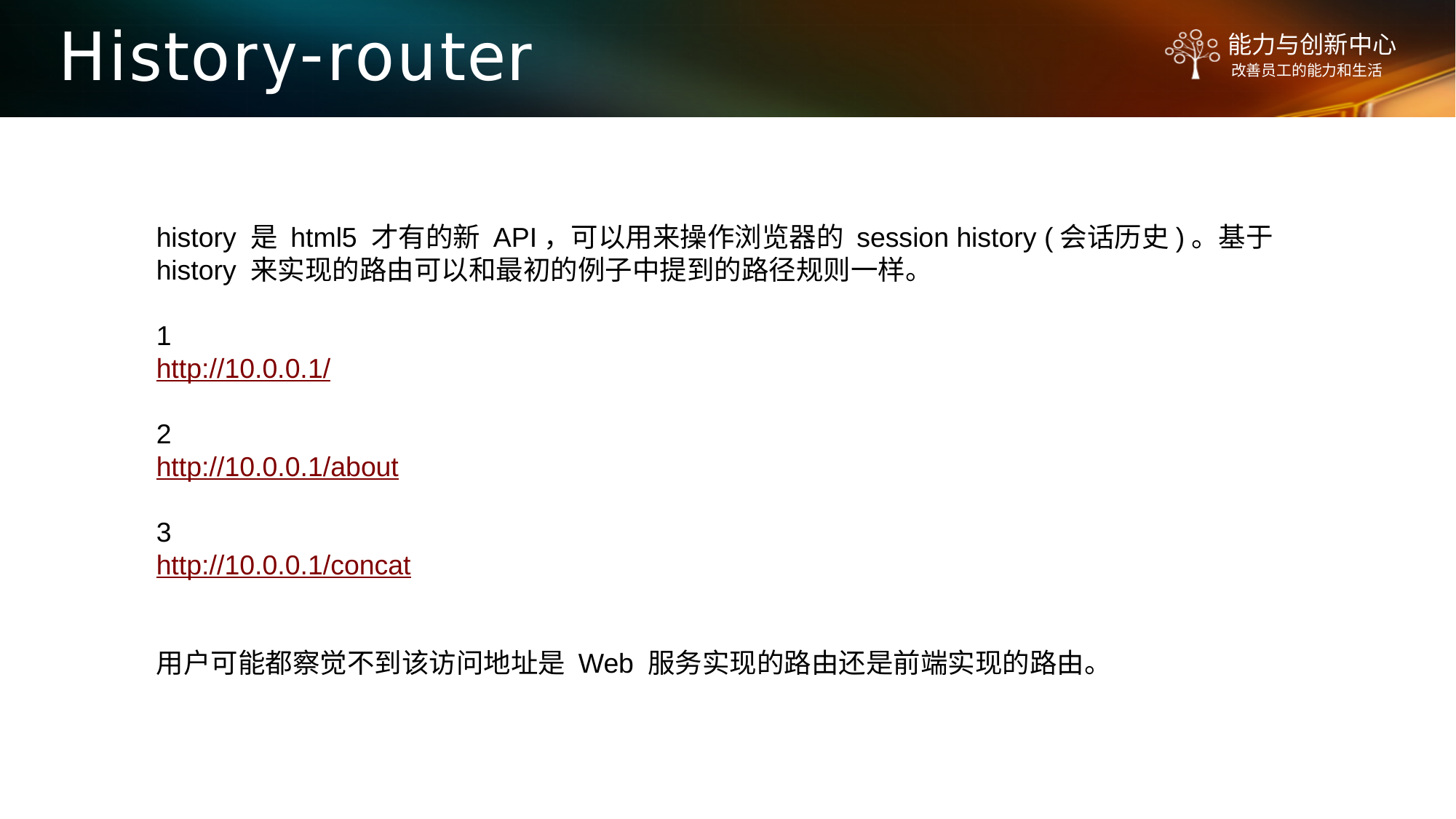

History-router
history 是 html5 才有的新 API，可以用来操作浏览器的 session history (会话历史)。基于 history 来实现的路由可以和最初的例子中提到的路径规则一样。

1
http://10.0.0.1/

2
http://10.0.0.1/about

3
http://10.0.0.1/concat

用户可能都察觉不到该访问地址是 Web 服务实现的路由还是前端实现的路由。